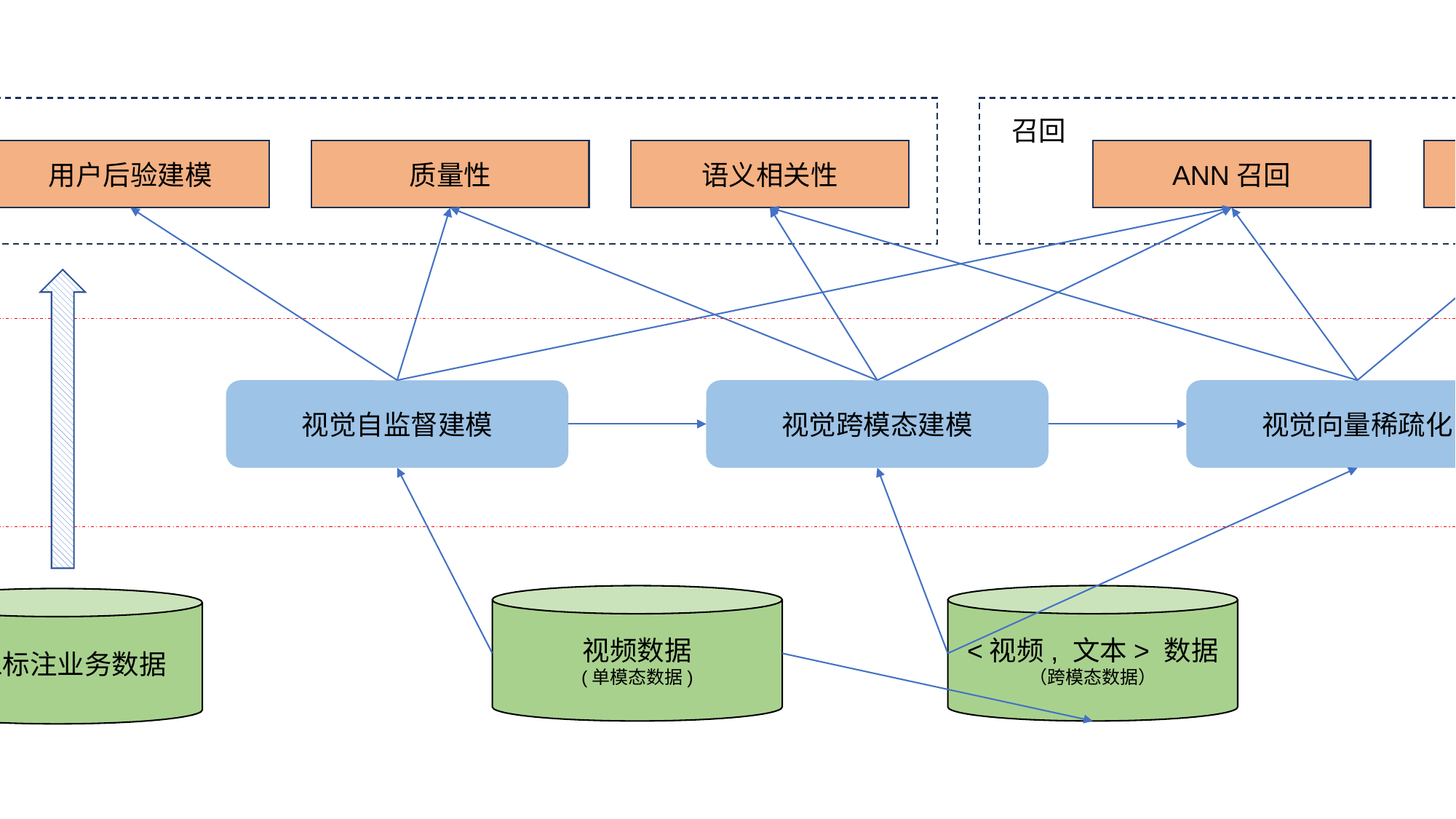

排序
召回
用户后验建模
质量性
语义相关性
ANN召回
倒排召回
业务模型层

视觉跨模态建模
视觉向量稀疏化
视觉自监督建模
基础模型层
<视频, 文本> 数据
（跨模态数据）
视频数据
(单模态数据)
人工标注业务数据
基础数据层